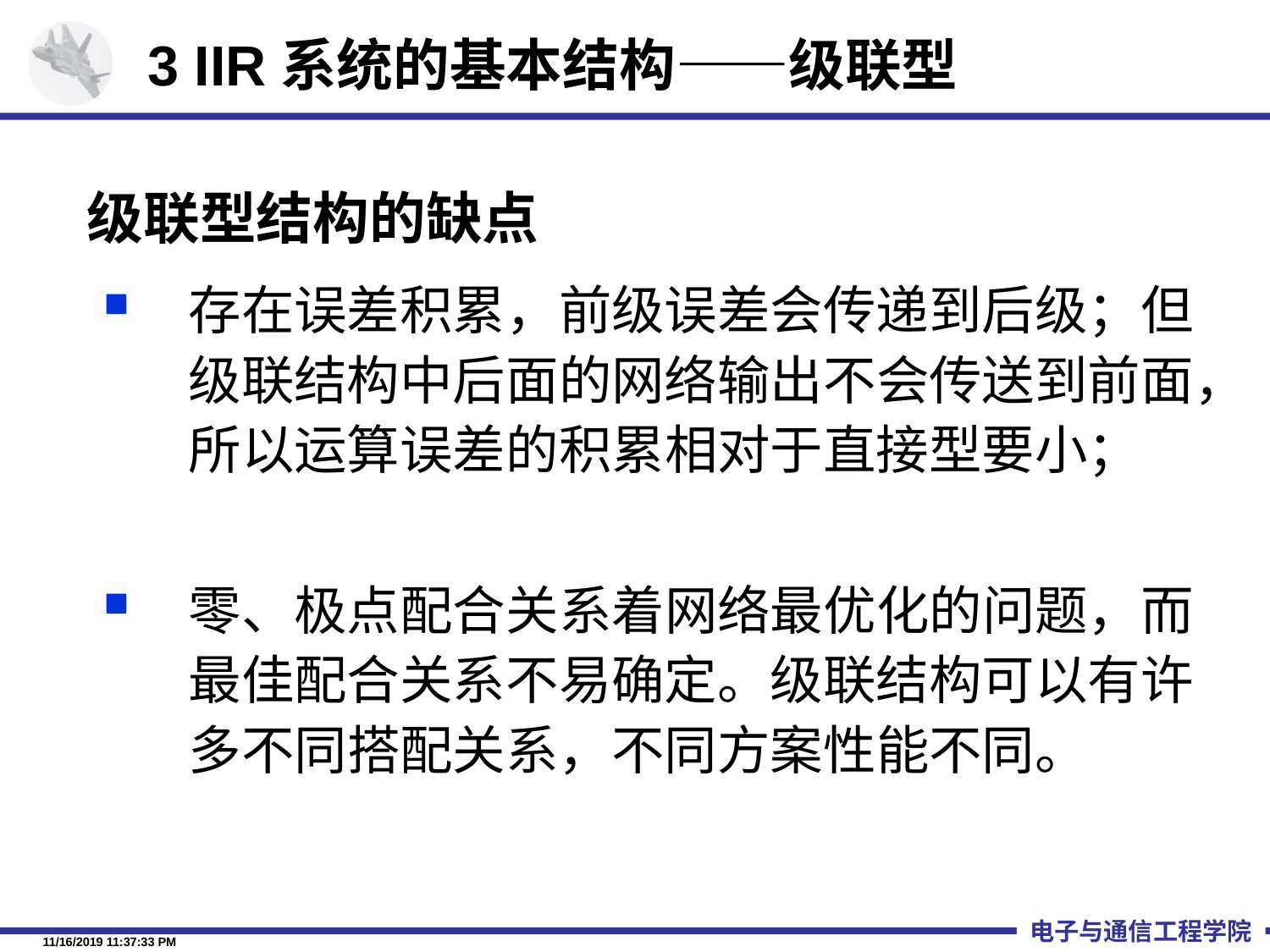

3 IIR系统的基本结构——级联型
级联型结构的缺点
存在误差积累，前级误差会传递到后级；但级联结构中后面的网络输出不会传送到前面，所以运算误差的积累相对于直接型要小；

零、极点配合关系着网络最优化的问题，而最佳配合关系不易确定。级联结构可以有许多不同搭配关系，不同方案性能不同。